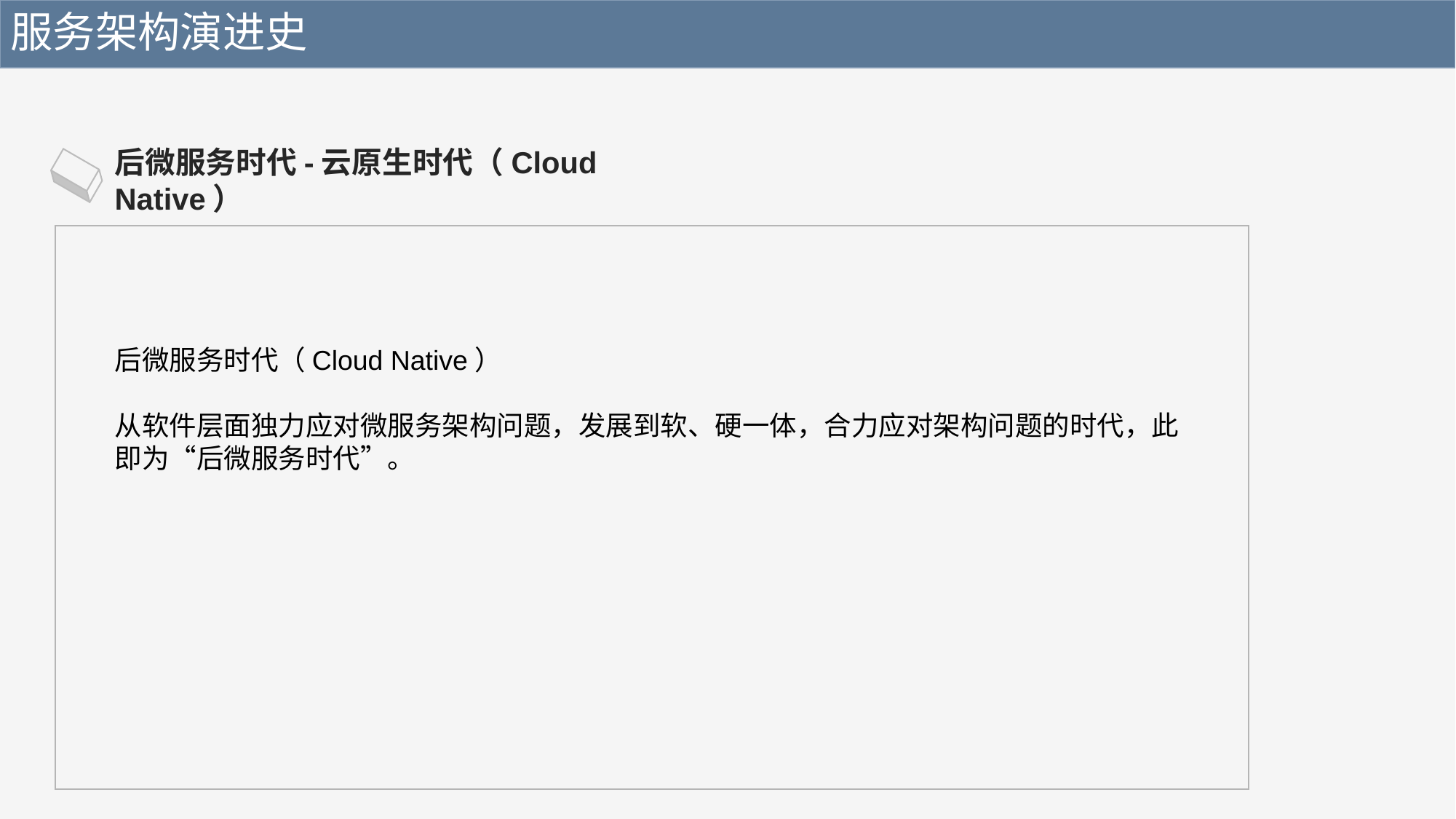

服务架构演进史
后微服务时代-云原生时代（Cloud Native）

后微服务时代（Cloud Native）

从软件层面独力应对微服务架构问题，发展到软、硬一体，合力应对架构问题的时代，此即为“后微服务时代”。